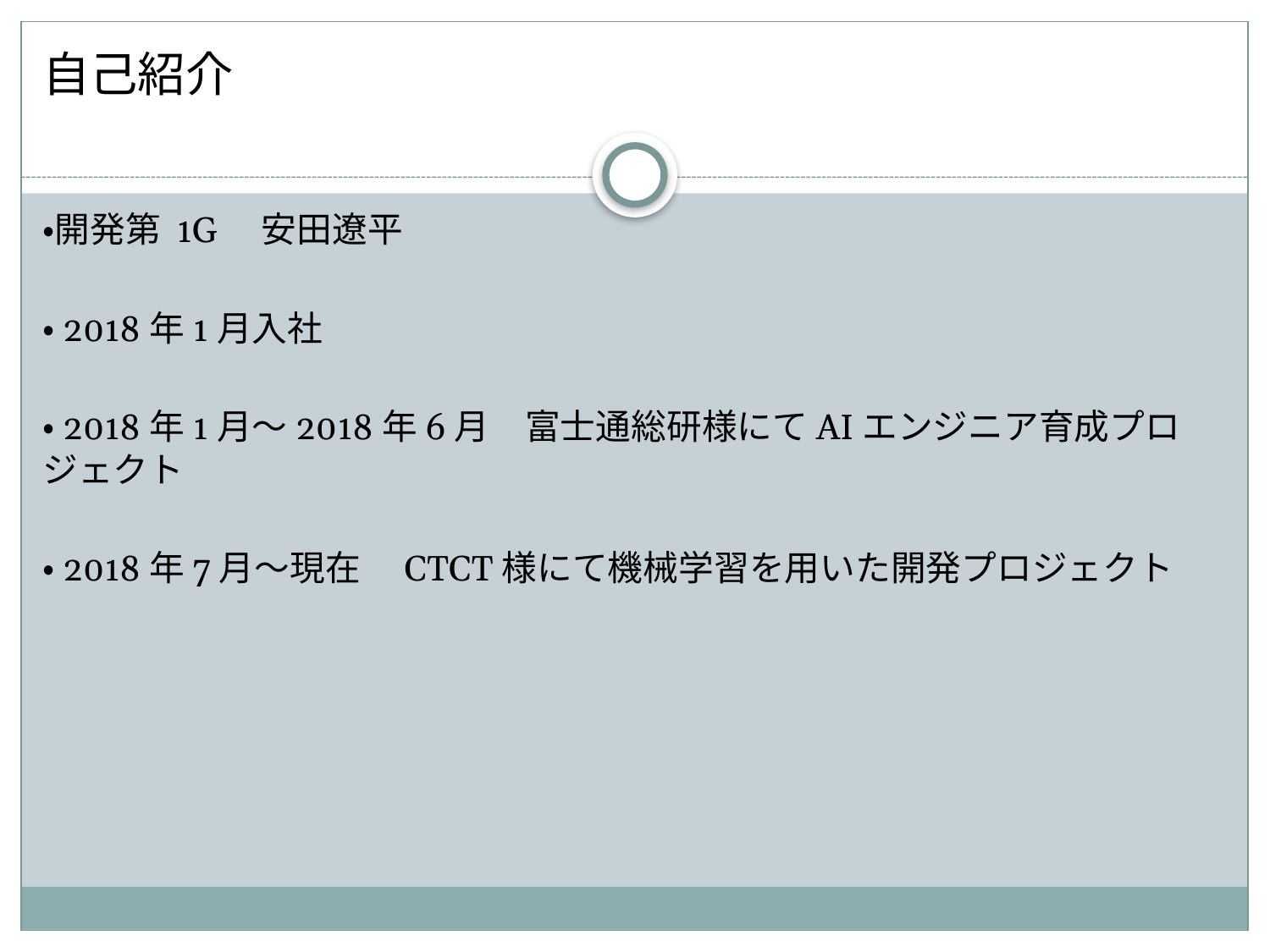

自己紹介

・開発第 1G　安田遼平

・2018年1月入社

・2018年1月〜2018年6月　富士通総研様にてAIエンジニア育成プロジェクト

・2018年7月〜現在　CTCT様にて機械学習を用いた開発プロジェクト

#